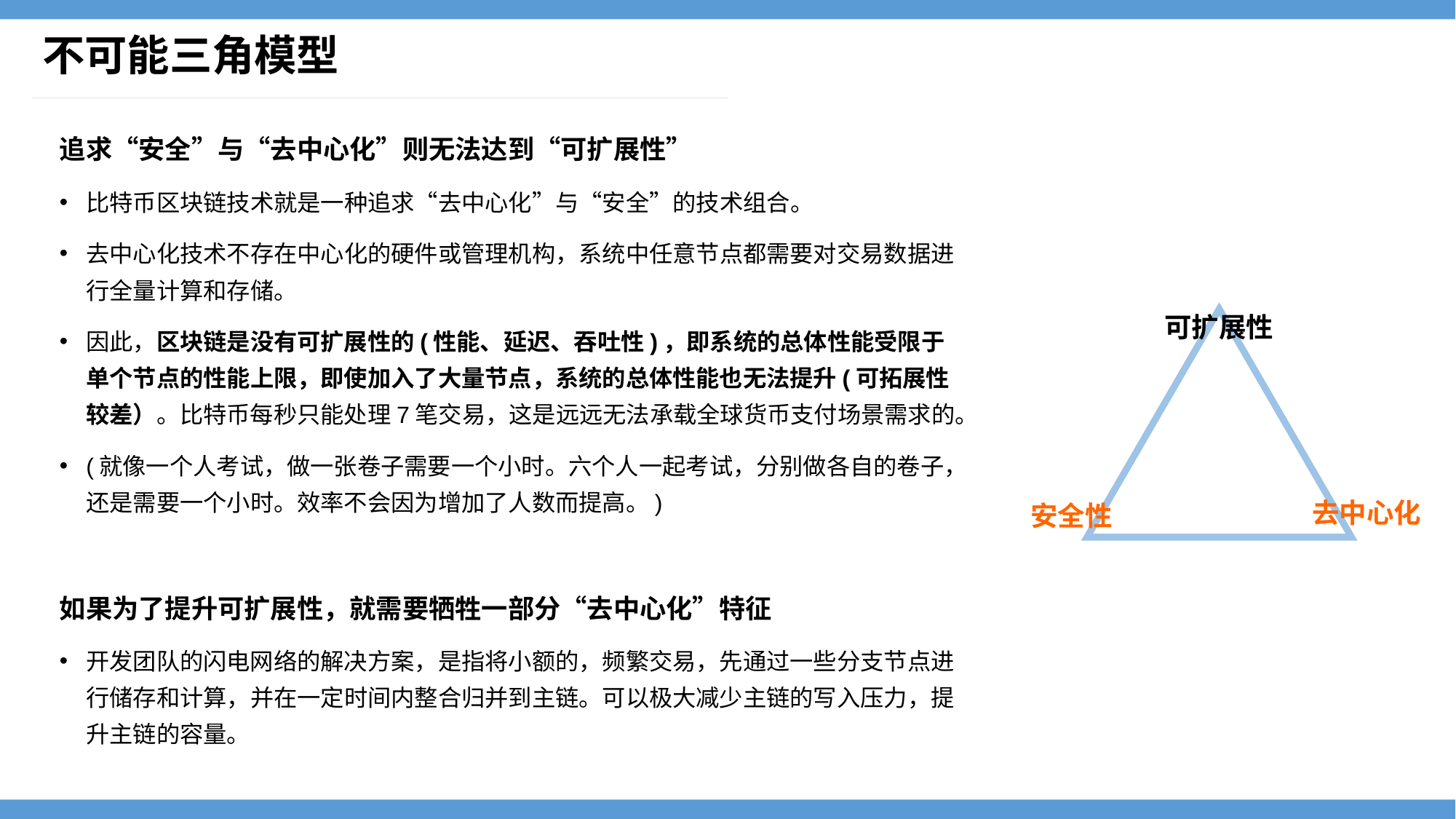

# 不可能三角模型
追求“安全”与“去中心化”则无法达到“可扩展性”
比特币区块链技术就是一种追求“去中心化”与“安全”的技术组合。
去中心化技术不存在中心化的硬件或管理机构，系统中任意节点都需要对交易数据进行全量计算和存储。
因此，区块链是没有可扩展性的(性能、延迟、吞吐性)，即系统的总体性能受限于单个节点的性能上限，即使加入了大量节点，系统的总体性能也无法提升(可拓展性较差）。比特币每秒只能处理7笔交易，这是远远无法承载全球货币支付场景需求的。
(就像一个人考试，做一张卷子需要一个小时。六个人一起考试，分别做各自的卷子，还是需要一个小时。效率不会因为增加了人数而提高。)

如果为了提升可扩展性，就需要牺牲一部分“去中心化”特征
开发团队的闪电网络的解决方案，是指将小额的，频繁交易，先通过一些分支节点进行储存和计算，并在一定时间内整合归并到主链。可以极大减少主链的写入压力，提升主链的容量。

可扩展性

去中心化
安全性